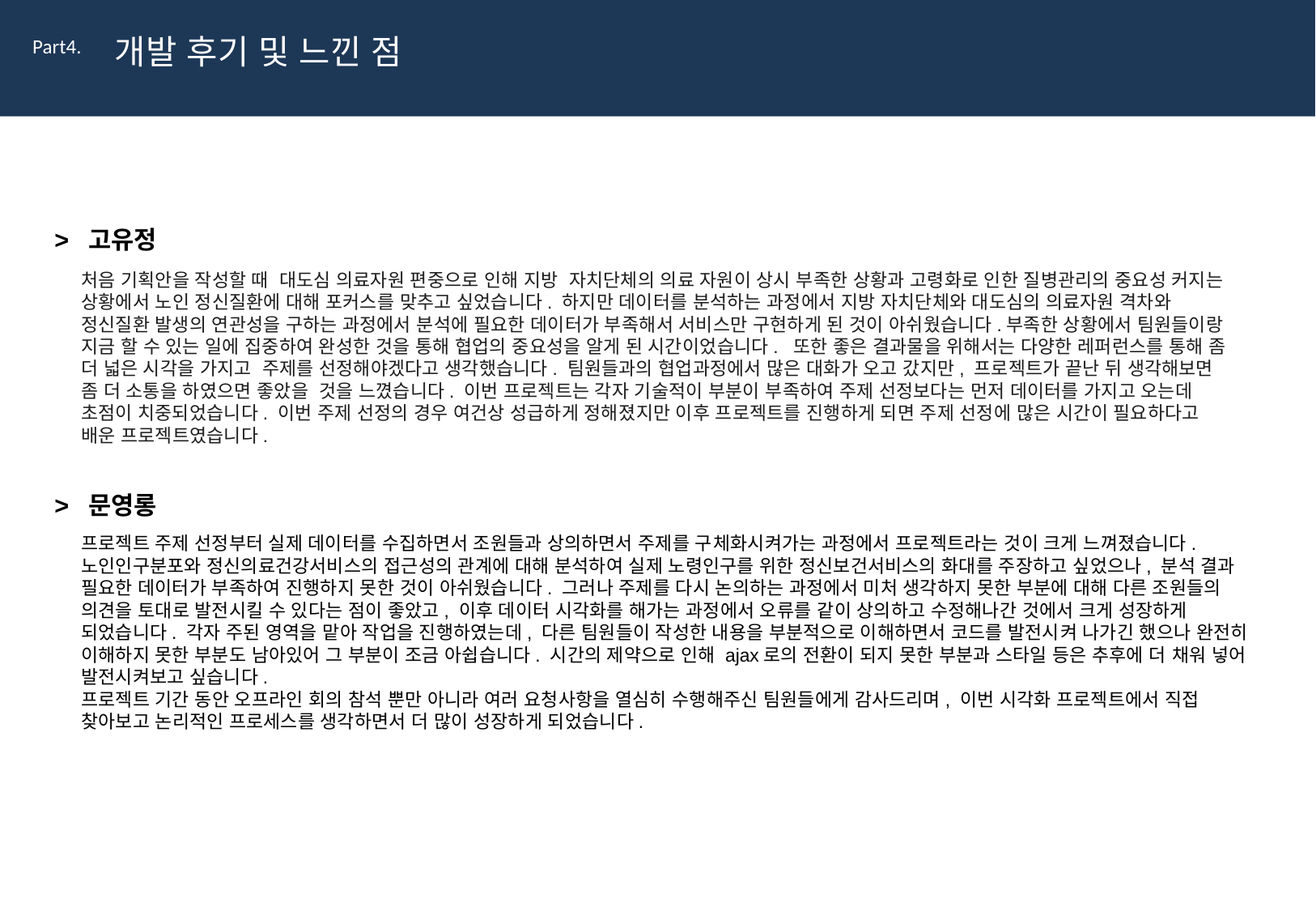

개발 후기 및 느낀 점
Part4.
>  고유정
처음 기획안을 작성할 때  대도심 의료자원 편중으로 인해 지방  자치단체의 의료 자원이 상시 부족한 상황과 고령화로 인한 질병관리의 중요성 커지는 상황에서 노인 정신질환에 대해 포커스를 맞추고 싶었습니다. 하지만 데이터를 분석하는 과정에서 지방 자치단체와 대도심의 의료자원 격차와 정신질환 발생의 연관성을 구하는 과정에서 분석에 필요한 데이터가 부족해서 서비스만 구현하게 된 것이 아쉬웠습니다.부족한 상황에서 팀원들이랑 지금 할 수 있는 일에 집중하여 완성한 것을 통해 협업의 중요성을 알게 된 시간이었습니다.  또한 좋은 결과물을 위해서는 다양한 레퍼런스를 통해 좀 더 넓은 시각을 가지고  주제를 선정해야겠다고 생각했습니다. 팀원들과의 협업과정에서 많은 대화가 오고 갔지만, 프로젝트가 끝난 뒤 생각해보면 좀 더 소통을 하였으면 좋았을  것을 느꼈습니다. 이번 프로젝트는 각자 기술적이 부분이 부족하여 주제 선정보다는 먼저 데이터를 가지고 오는데 초점이 치중되었습니다. 이번 주제 선정의 경우 여건상 성급하게 정해졌지만 이후 프로젝트를 진행하게 되면 주제 선정에 많은 시간이 필요하다고 배운 프로젝트였습니다.
>  문영롱
프로젝트 주제 선정부터 실제 데이터를 수집하면서 조원들과 상의하면서 주제를 구체화시켜가는 과정에서 프로젝트라는 것이 크게 느껴졌습니다. 노인인구분포와 정신의료건강서비스의 접근성의 관계에 대해 분석하여 실제 노령인구를 위한 정신보건서비스의 화대를 주장하고 싶었으나, 분석 결과 필요한 데이터가 부족하여 진행하지 못한 것이 아쉬웠습니다. 그러나 주제를 다시 논의하는 과정에서 미처 생각하지 못한 부분에 대해 다른 조원들의 의견을 토대로 발전시킬 수 있다는 점이 좋았고, 이후 데이터 시각화를 해가는 과정에서 오류를 같이 상의하고 수정해나간 것에서 크게 성장하게 되었습니다. 각자 주된 영역을 맡아 작업을 진행하였는데, 다른 팀원들이 작성한 내용을 부분적으로 이해하면서 코드를 발전시켜 나가긴 했으나 완전히 이해하지 못한 부분도 남아있어 그 부분이 조금 아쉽습니다. 시간의 제약으로 인해 ajax로의 전환이 되지 못한 부분과 스타일 등은 추후에 더 채워 넣어 발전시켜보고 싶습니다.
프로젝트 기간 동안 오프라인 회의 참석 뿐만 아니라 여러 요청사항을 열심히 수행해주신 팀원들에게 감사드리며, 이번 시각화 프로젝트에서 직접 찾아보고 논리적인 프로세스를 생각하면서 더 많이 성장하게 되었습니다.